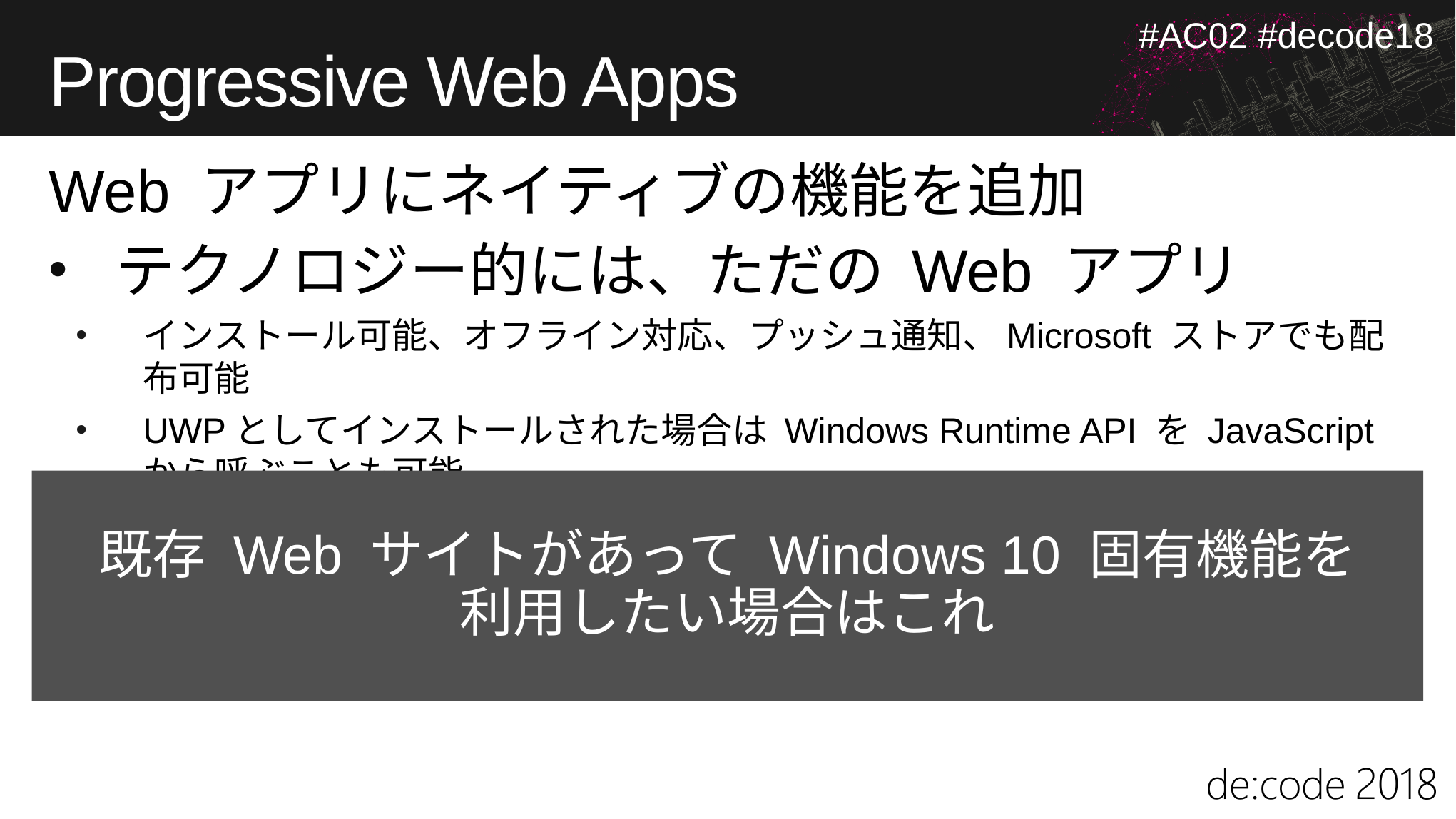

# Progressive Web Apps
Web アプリにネイティブの機能を追加
テクノロジー的には、ただの Web アプリ
インストール可能、オフライン対応、プッシュ通知、Microsoft ストアでも配布可能
UWPとしてインストールされた場合は Windows Runtime API を JavaScript から呼ぶことも可能
既存 Web サイトがあって Windows 10 固有機能を
利用したい場合はこれ